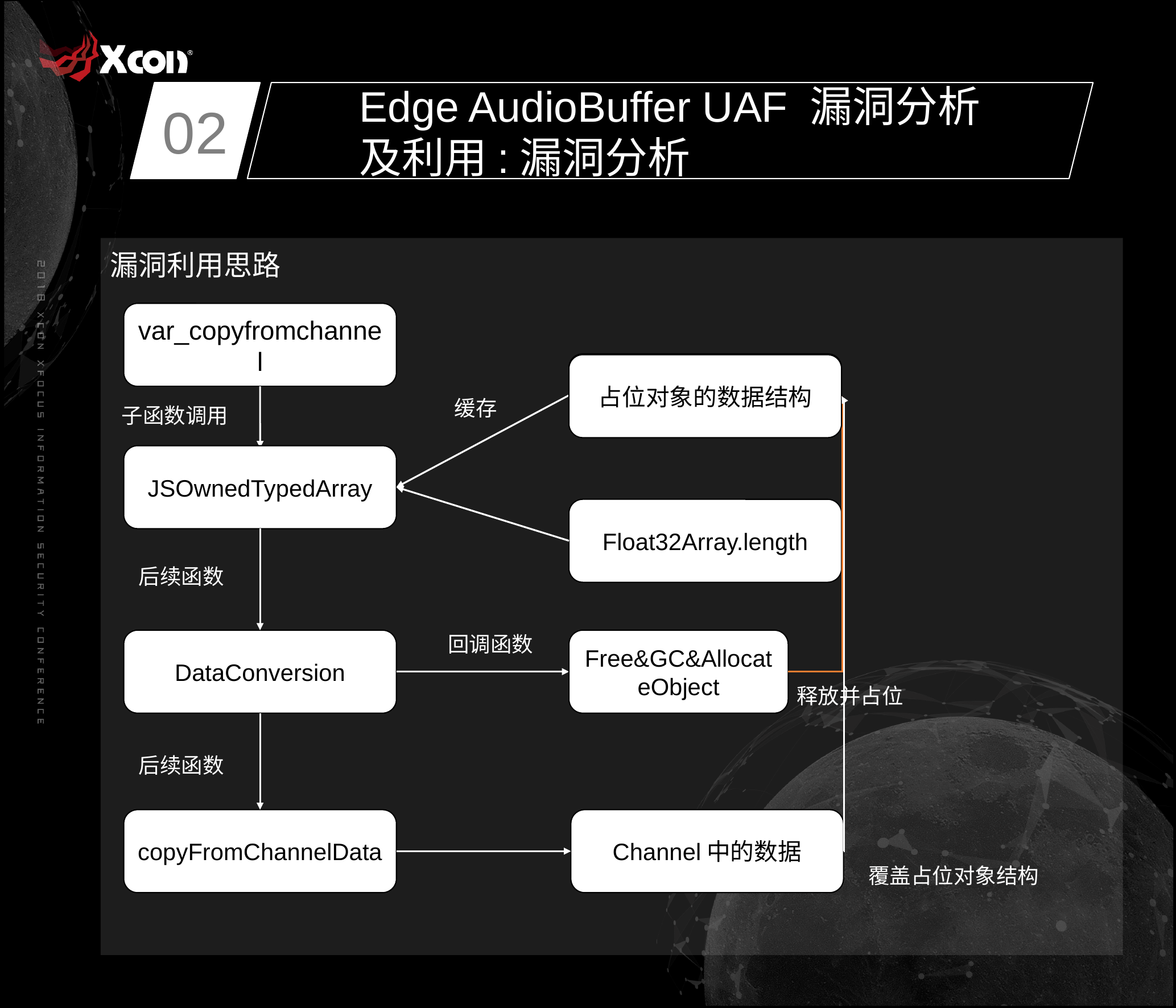

02
Edge AudioBuffer UAF 漏洞分析及利用:漏洞分析

漏洞利用思路
var_copyfromchannel
Float32Array.buffer
占位对象的数据结构
缓存
子函数调用
JSOwnedTypedArray
Float32Array.length
后续函数
回调函数
DataConversion
Free&GC&AllocateObject
释放并占位
后续函数
copyFromChannelData
Channel中的数据
覆盖占位对象结构